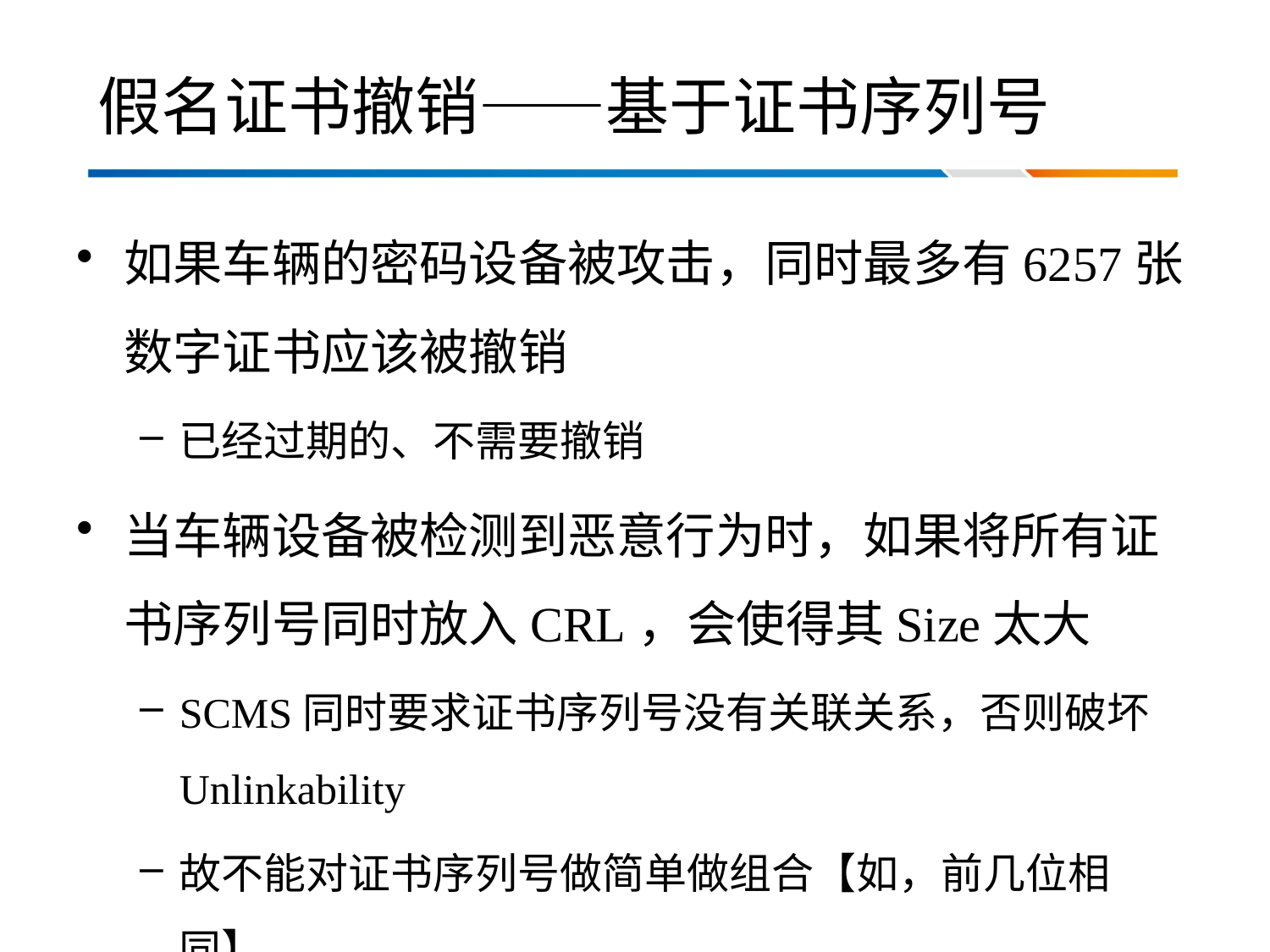

# 假名证书撤销——基于证书序列号
如果车辆的密码设备被攻击，同时最多有6257张数字证书应该被撤销
已经过期的、不需要撤销
当车辆设备被检测到恶意行为时，如果将所有证书序列号同时放入CRL，会使得其Size太大
SCMS同时要求证书序列号没有关联关系，否则破坏Unlinkability
故不能对证书序列号做简单做组合【如，前几位相同】